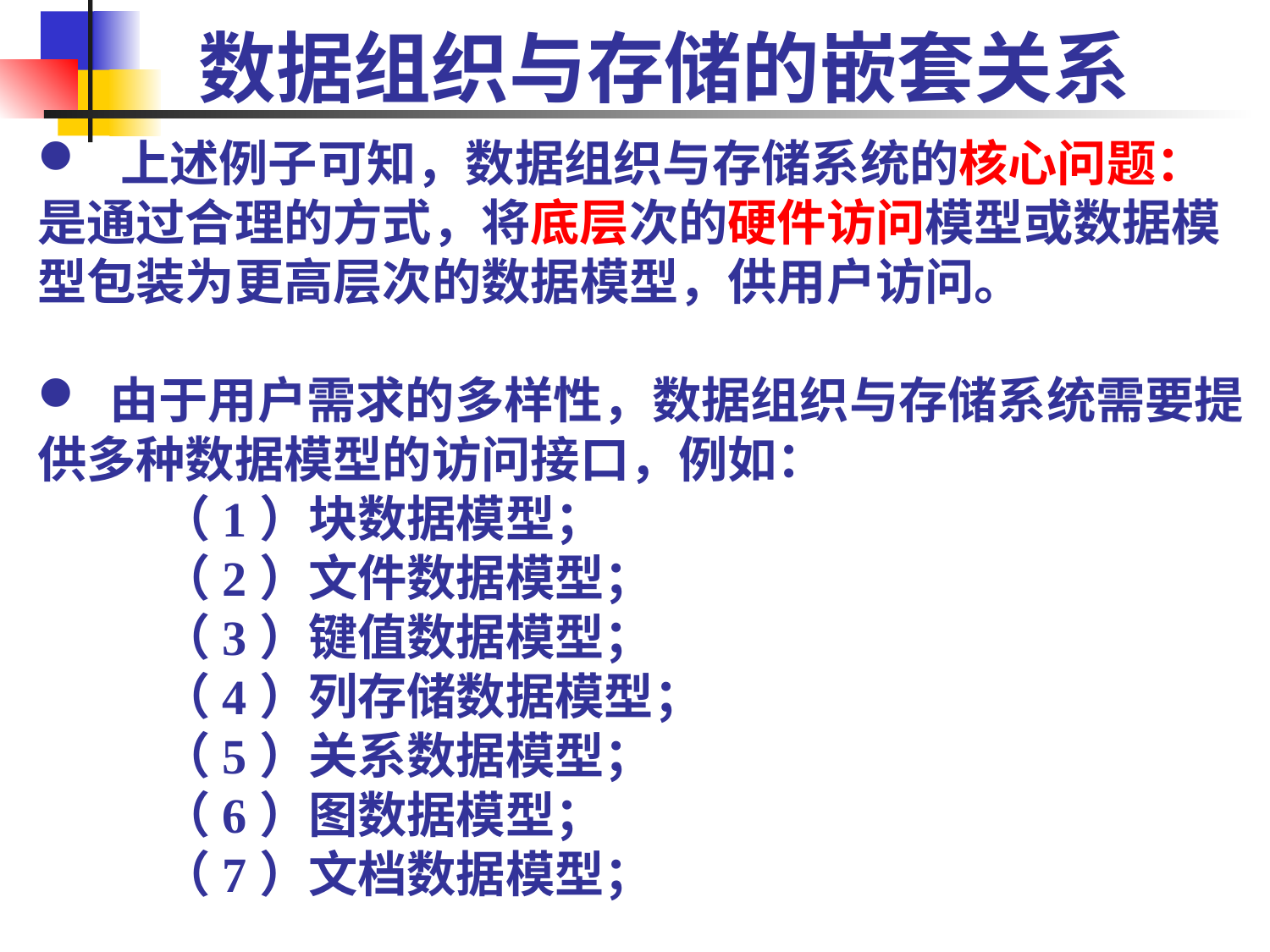

# 数据组织与存储的嵌套关系
  上述例子可知，数据组织与存储系统的核心问题：
是通过合理的方式，将底层次的硬件访问模型或数据模型包装为更高层次的数据模型，供用户访问。

 由于用户需求的多样性，数据组织与存储系统需要提供多种数据模型的访问接口，例如：
          （1）块数据模型；
          （2）文件数据模型；
          （3）键值数据模型；
          （4）列存储数据模型；
          （5）关系数据模型；
          （6）图数据模型；
          （7）文档数据模型；